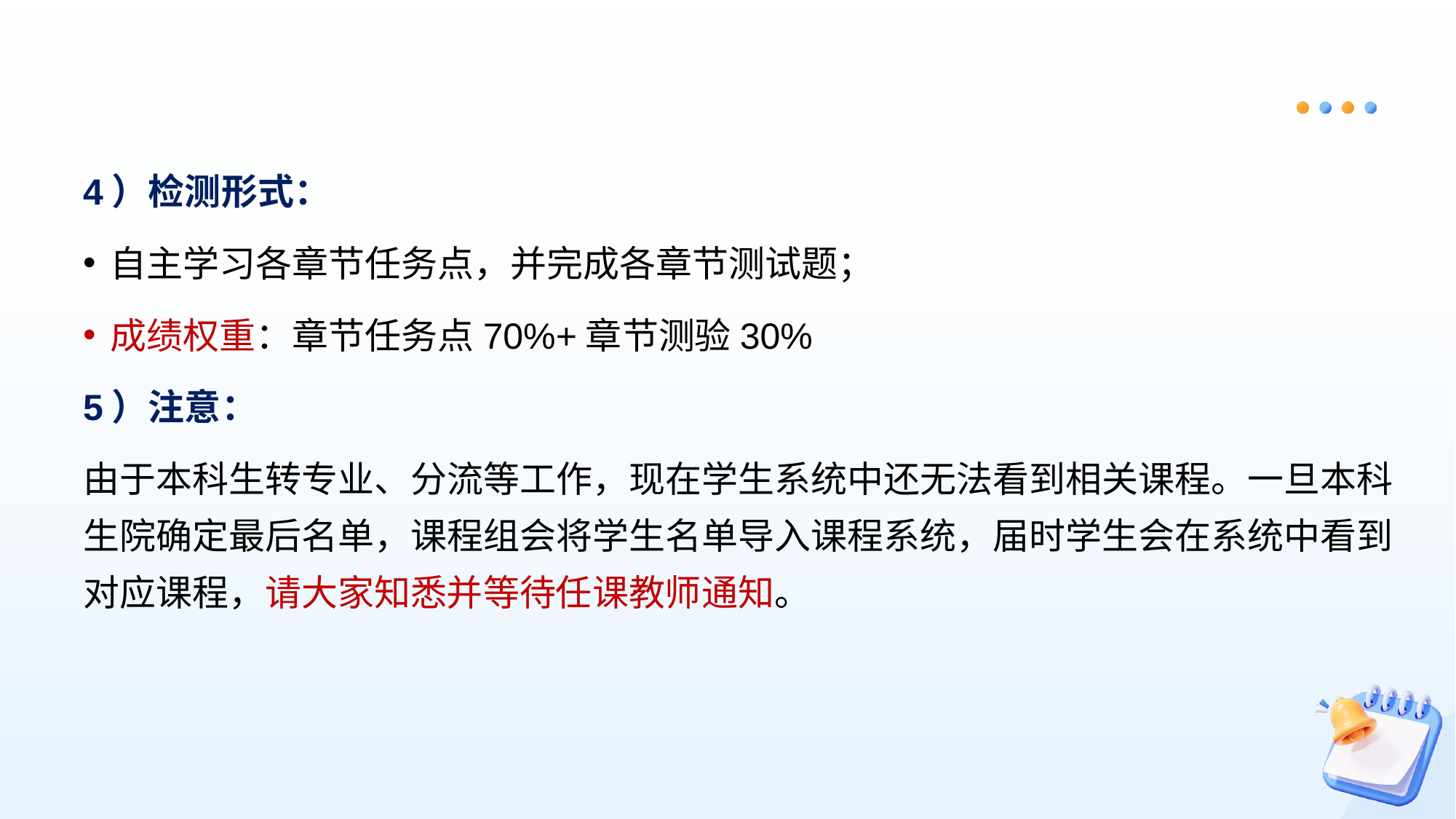

4）检测形式：
自主学习各章节任务点，并完成各章节测试题；
成绩权重：章节任务点70%+章节测验30%
5）注意：
由于本科生转专业、分流等工作，现在学生系统中还无法看到相关课程。一旦本科生院确定最后名单，课程组会将学生名单导入课程系统，届时学生会在系统中看到对应课程，请大家知悉并等待任课教师通知。